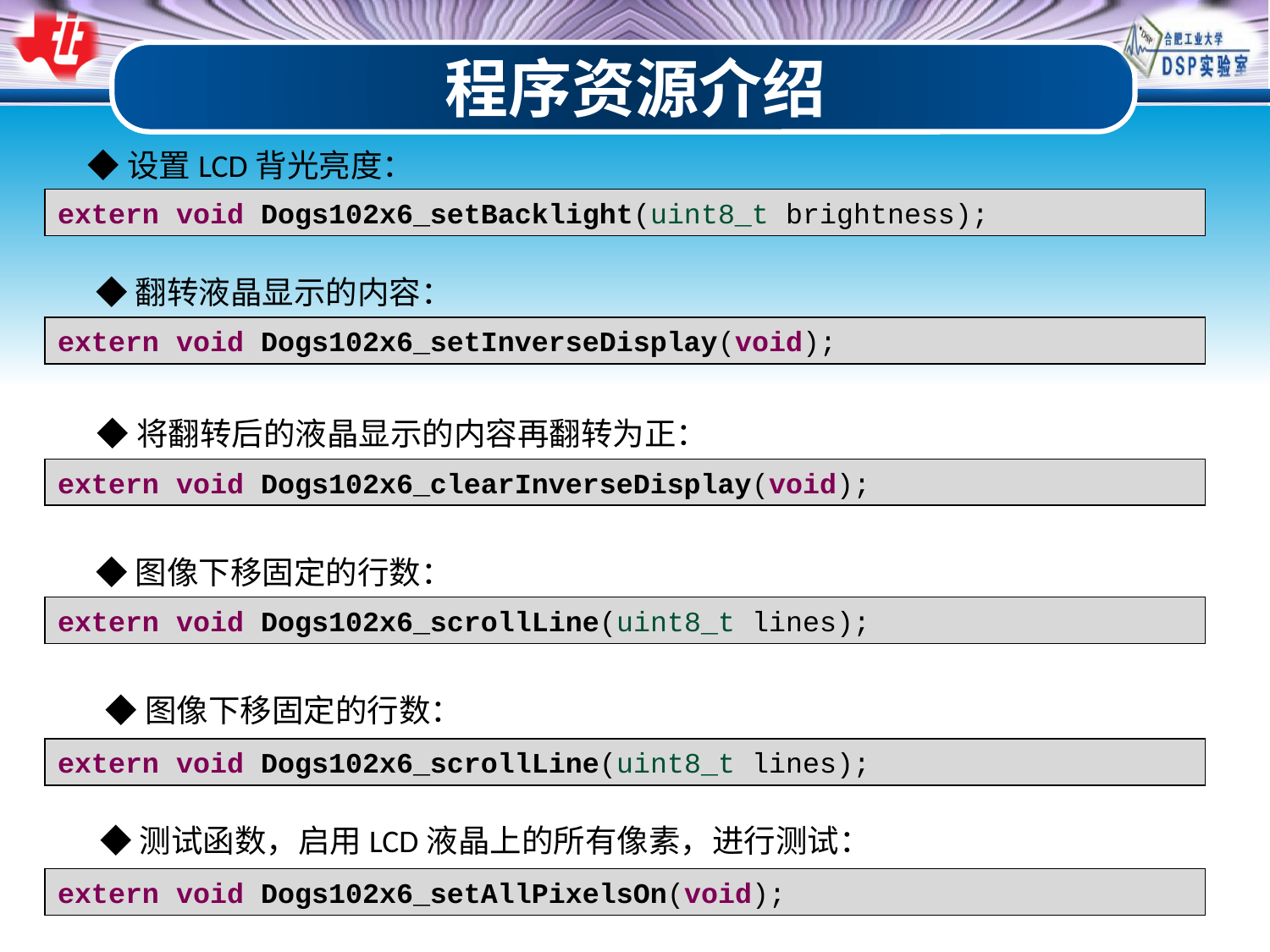

程序资源介绍
◆设置LCD背光亮度：
extern void Dogs102x6_setBacklight(uint8_t brightness);
◆翻转液晶显示的内容：
extern void Dogs102x6_setInverseDisplay(void);
◆将翻转后的液晶显示的内容再翻转为正：
extern void Dogs102x6_clearInverseDisplay(void);
◆图像下移固定的行数：
extern void Dogs102x6_scrollLine(uint8_t lines);
◆图像下移固定的行数：
extern void Dogs102x6_scrollLine(uint8_t lines);
◆测试函数，启用LCD液晶上的所有像素，进行测试：
extern void Dogs102x6_setAllPixelsOn(void);